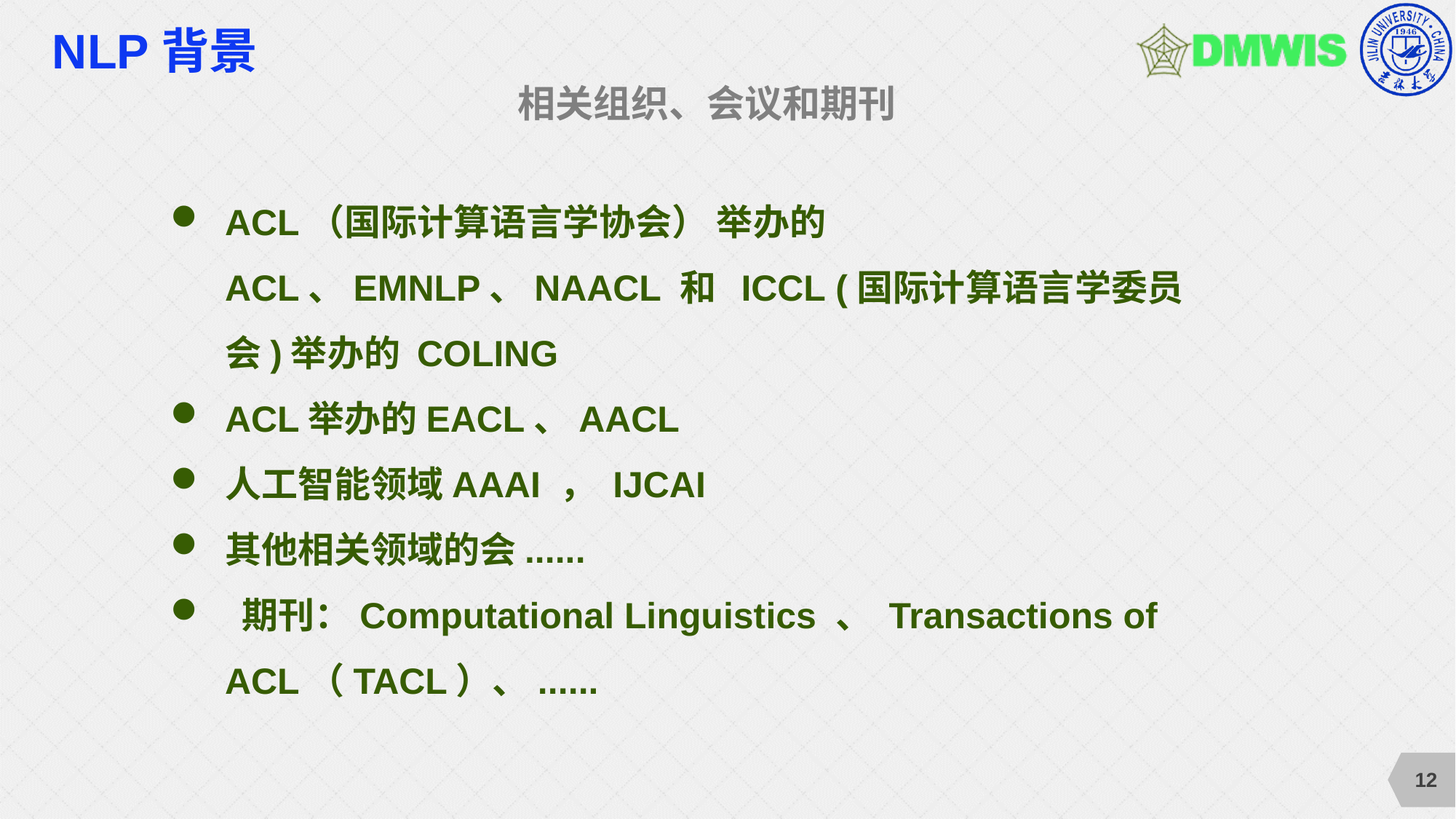

# NLP背景
相关组织、会议和期刊
ACL（国际计算语言学协会） 举办的ACL、EMNLP、NAACL 和  ICCL (国际计算语言学委员会)举办的 COLING
ACL举办的EACL、AACL
人工智能领域AAAI ， IJCAI
其他相关领域的会......
 期刊：Computational Linguistics 、 Transactions of ACL（TACL）、......
12